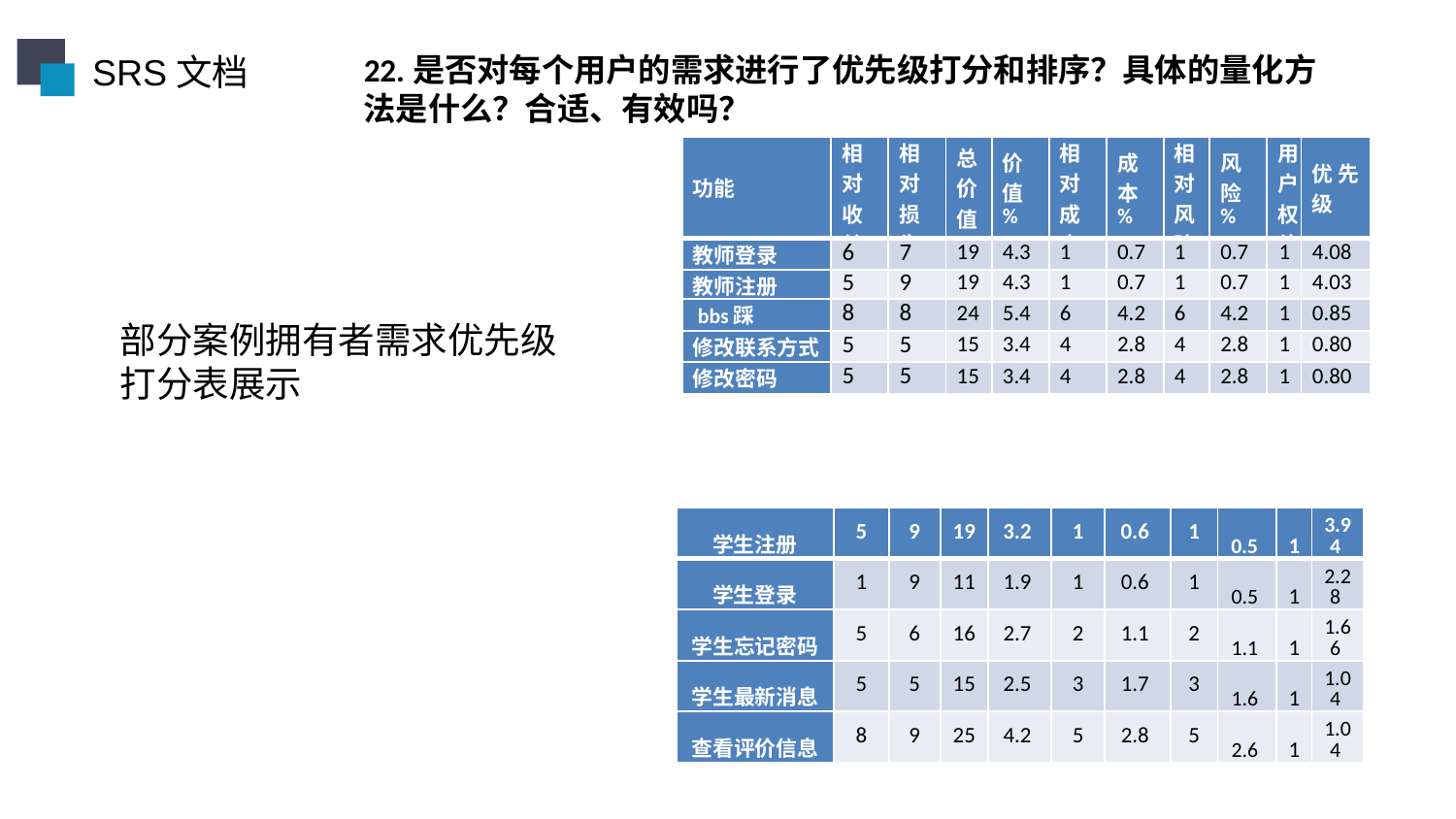

SRS文档
22.是否对每个用户的需求进行了优先级打分和排序？具体的量化方法是什么？合适、有效吗？
| 功能 | 相对收益 | 相对损失 | 总价值 | 价值% | 相对成本 | 成本% | 相对风险 | 风险% | 用户权值 | 优先级 |
| --- | --- | --- | --- | --- | --- | --- | --- | --- | --- | --- |
| 教师登录 | 6 | 7 | 19 | 4.3 | 1 | 0.7 | 1 | 0.7 | 1 | 4.08 |
| 教师注册 | 5 | 9 | 19 | 4.3 | 1 | 0.7 | 1 | 0.7 | 1 | 4.03 |
| bbs踩 | 8 | 8 | 24 | 5.4 | 6 | 4.2 | 6 | 4.2 | 1 | 0.85 |
| 修改联系方式 | 5 | 5 | 15 | 3.4 | 4 | 2.8 | 4 | 2.8 | 1 | 0.80 |
| 修改密码 | 5 | 5 | 15 | 3.4 | 4 | 2.8 | 4 | 2.8 | 1 | 0.80 |
部分案例拥有者需求优先级
打分表展示
| 学生注册 | 5 | 9 | 19 | 3.2 | 1 | 0.6 | 1 | 0.5 | 1 | 3.94 |
| --- | --- | --- | --- | --- | --- | --- | --- | --- | --- | --- |
| 学生登录 | 1 | 9 | 11 | 1.9 | 1 | 0.6 | 1 | 0.5 | 1 | 2.28 |
| 学生忘记密码 | 5 | 6 | 16 | 2.7 | 2 | 1.1 | 2 | 1.1 | 1 | 1.66 |
| 学生最新消息 | 5 | 5 | 15 | 2.5 | 3 | 1.7 | 3 | 1.6 | 1 | 1.04 |
| 查看评价信息 | 8 | 9 | 25 | 4.2 | 5 | 2.8 | 5 | 2.6 | 1 | 1.04 |